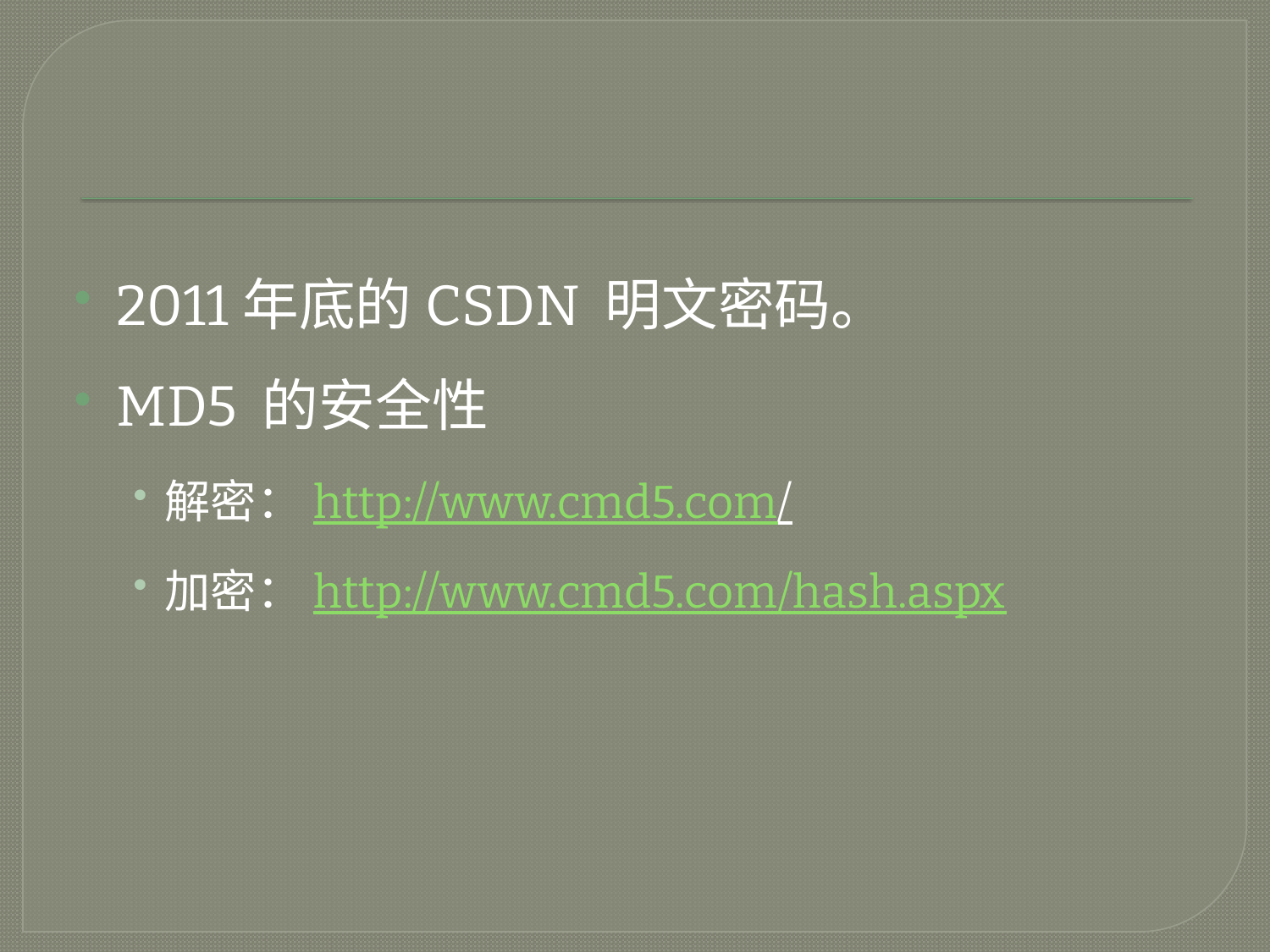

#
2011年底的CSDN 明文密码。
MD5 的安全性
解密：http://www.cmd5.com/
加密：http://www.cmd5.com/hash.aspx